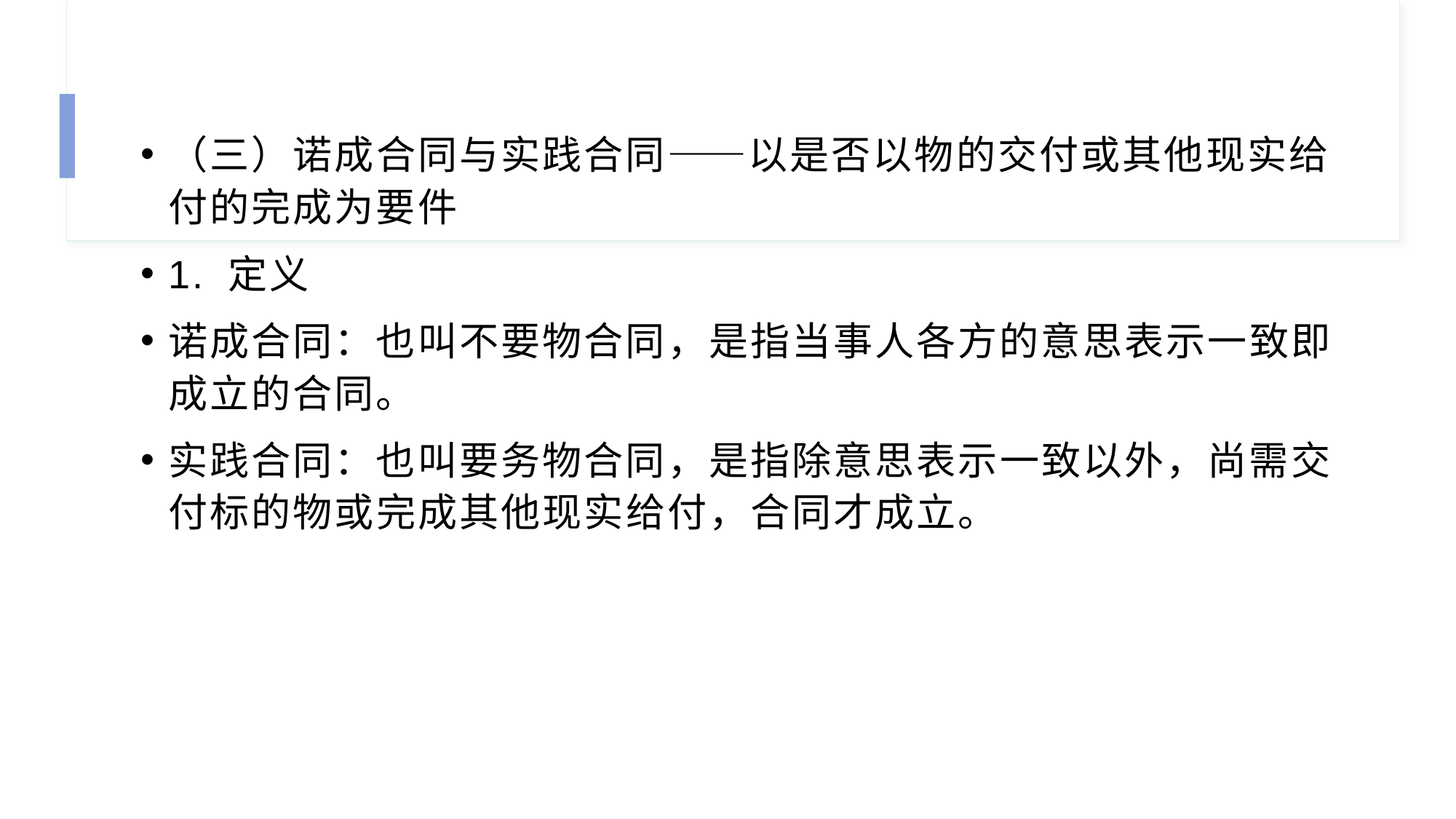

（三）诺成合同与实践合同——以是否以物的交付或其他现实给付的完成为要件
1. 定义
诺成合同：也叫不要物合同，是指当事人各方的意思表示一致即成立的合同。
实践合同：也叫要务物合同，是指除意思表示一致以外，尚需交付标的物或完成其他现实给付，合同才成立。